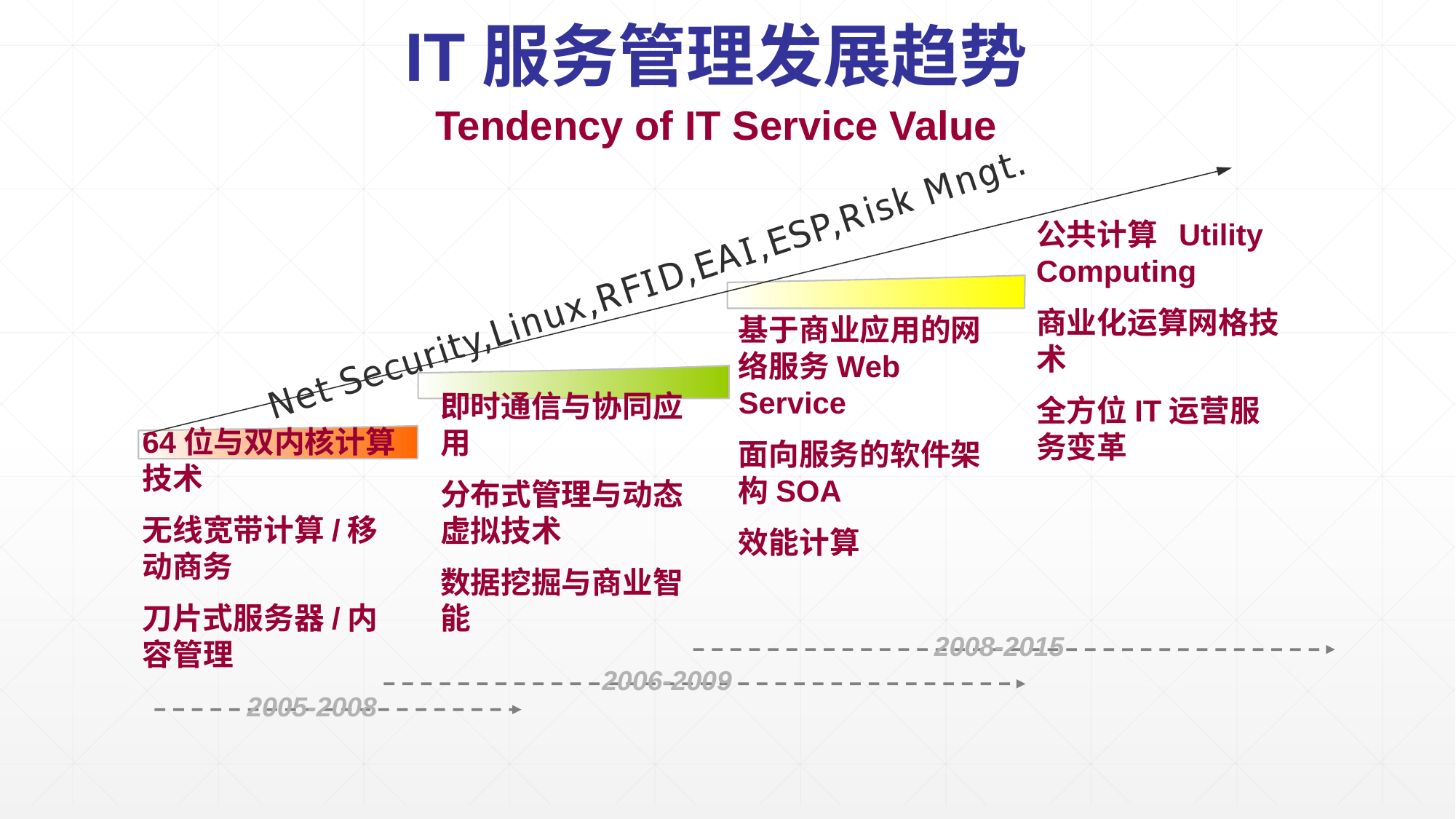

IT服务管理发展趋势
Tendency of IT Service Value

公共计算  Utility Computing
商业化运算网格技术
全方位IT运营服务变革
Net Security,Linux,RFID,EAI,ESP,Risk Mngt.

基于商业应用的网络服务Web Service
面向服务的软件架构SOA
效能计算

即时通信与协同应用
分布式管理与动态虚拟技术
数据挖掘与商业智能
64位与双内核计算技术
无线宽带计算/移动商务
刀片式服务器/内容管理

2008-2015

2006-2009
2005-2008